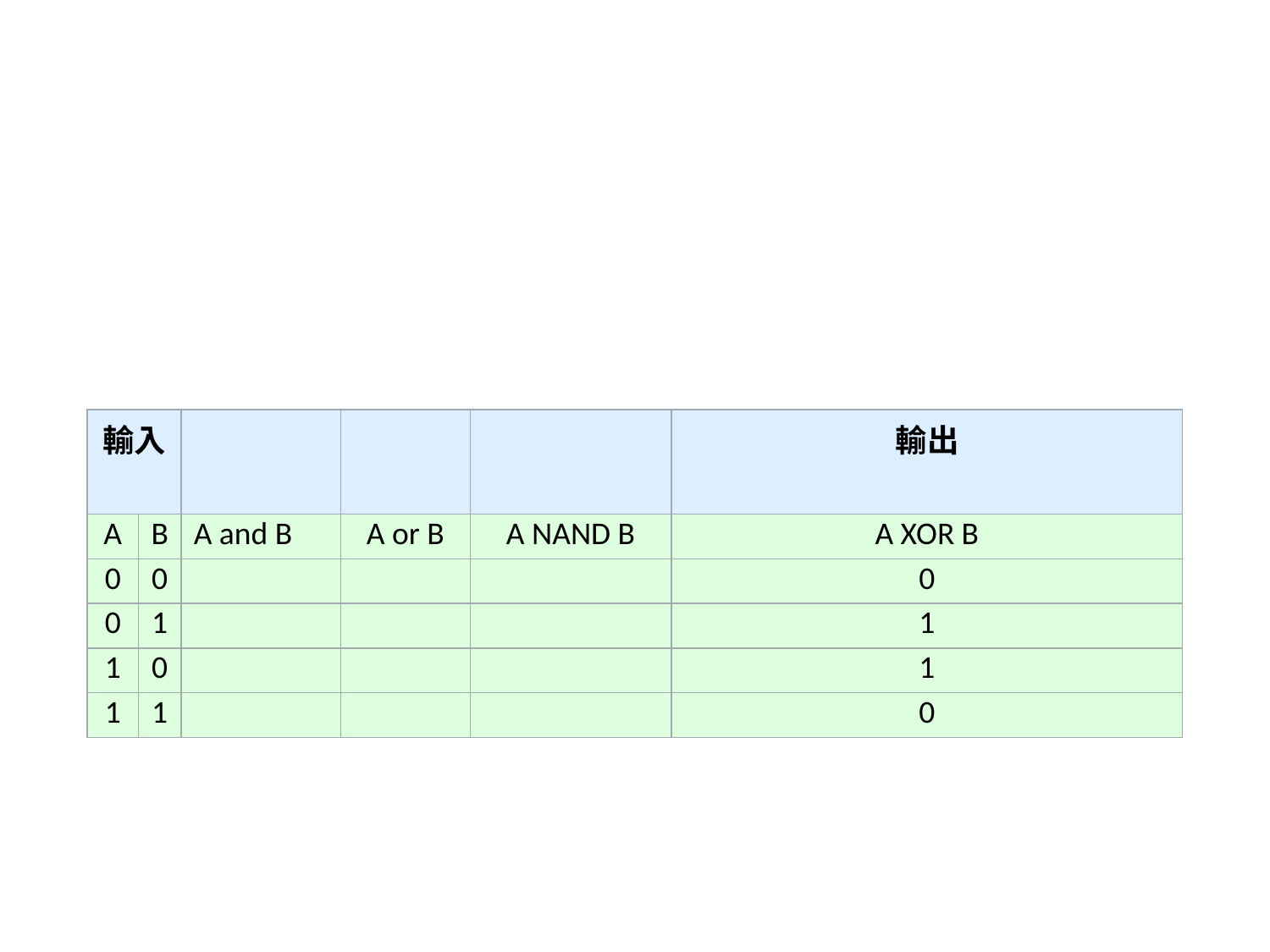

#
| 輸入 |  |  |  |  | 輸出 |
| --- | --- | --- | --- | --- | --- |
| A | B | A and B | A or B | A NAND B | A XOR B |
| 0 | 0 |  |  |  | 0 |
| 0 | 1 |  |  |  | 1 |
| 1 | 0 |  |  |  | 1 |
| 1 | 1 |  |  |  | 0 |